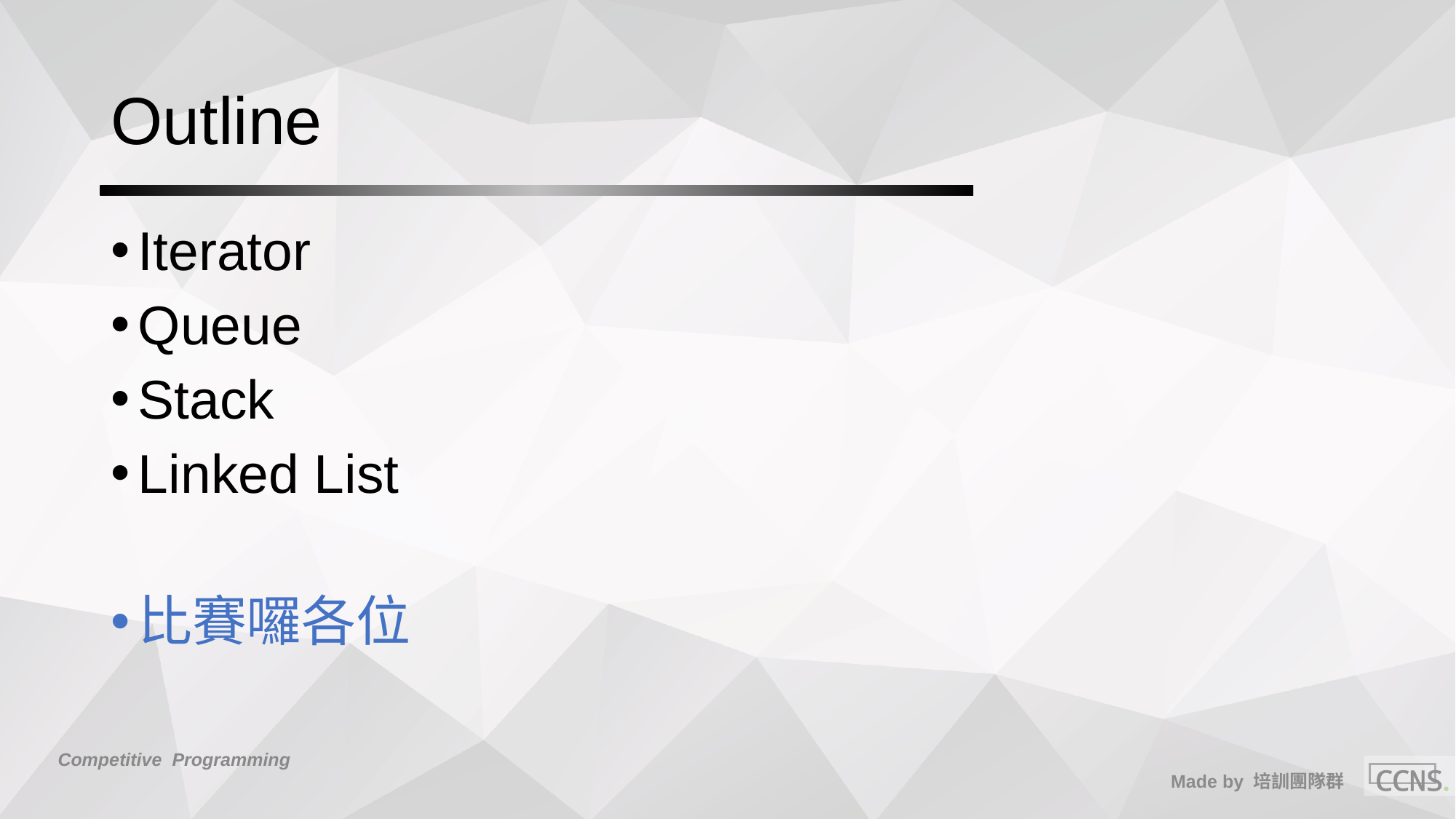

# Outline
Iterator
Queue
Stack
Linked List

比賽囉各位